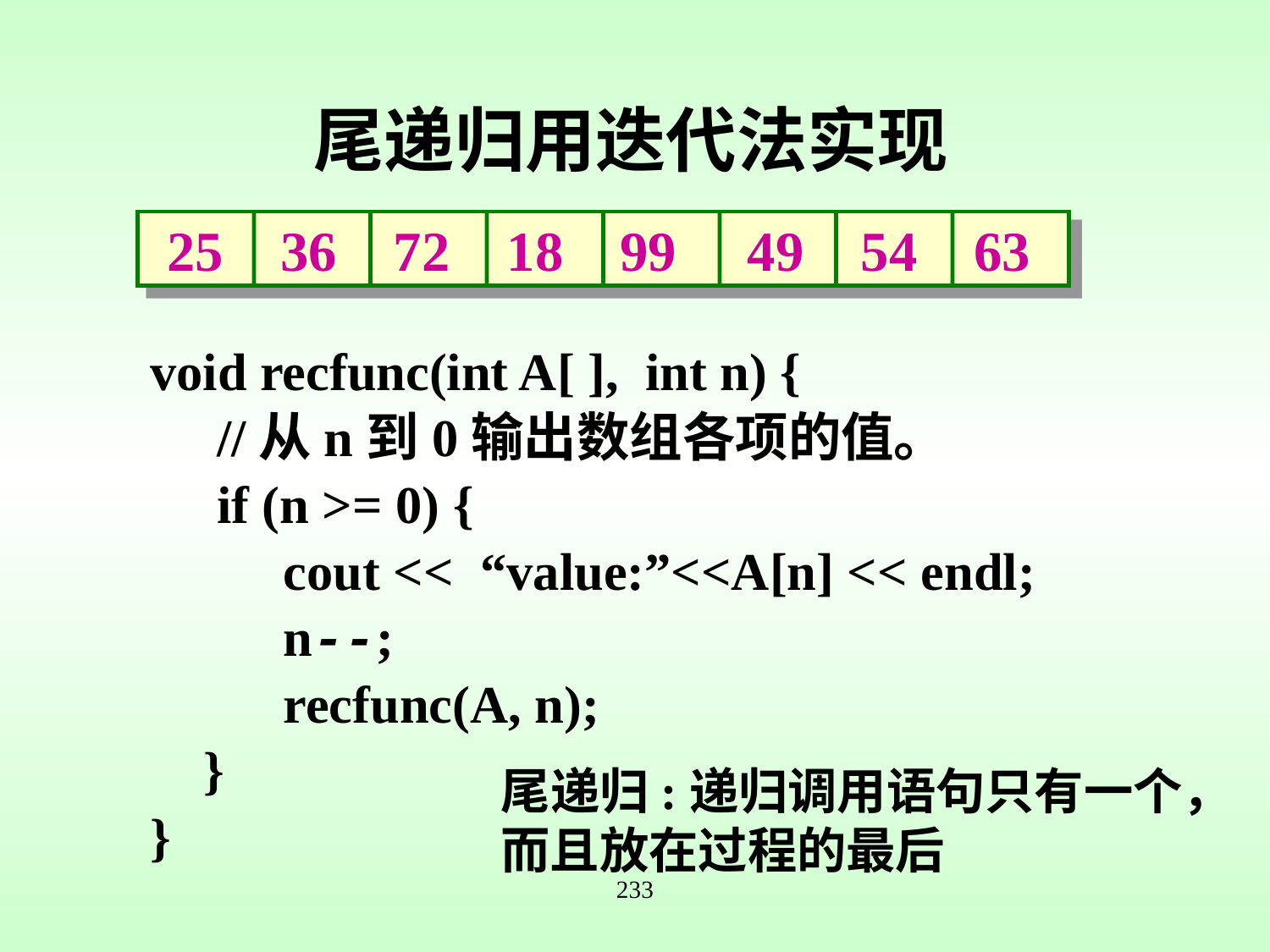

# 尾递归用迭代法实现
  25    36    72    18    99     49    54    63

void recfunc(int A[ ],  int n) {
     //从n到0输出数组各项的值。
     if (n >= 0) {
          cout <<  “value:”<<A[n] << endl;
          n--;
          recfunc(A, n);
    }
}
尾递归:递归调用语句只有一个，
而且放在过程的最后
233